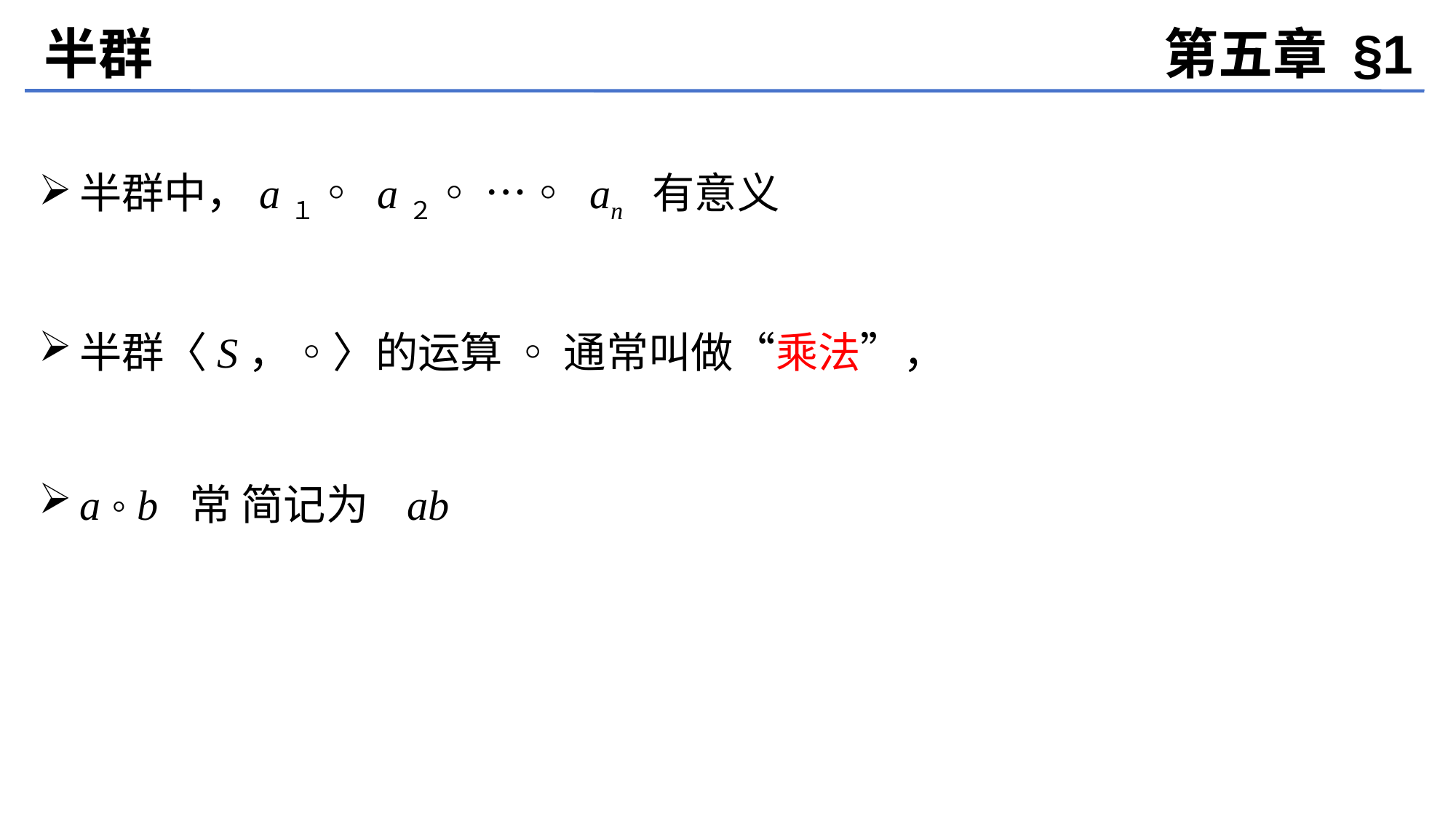

半群
第五章 §1
半群中，a１◦ a２◦ …◦ an  有意义

半群〈S，◦〉的运算 ◦ 通常叫做“乘法”，

a ◦ b  常 简记为   ab